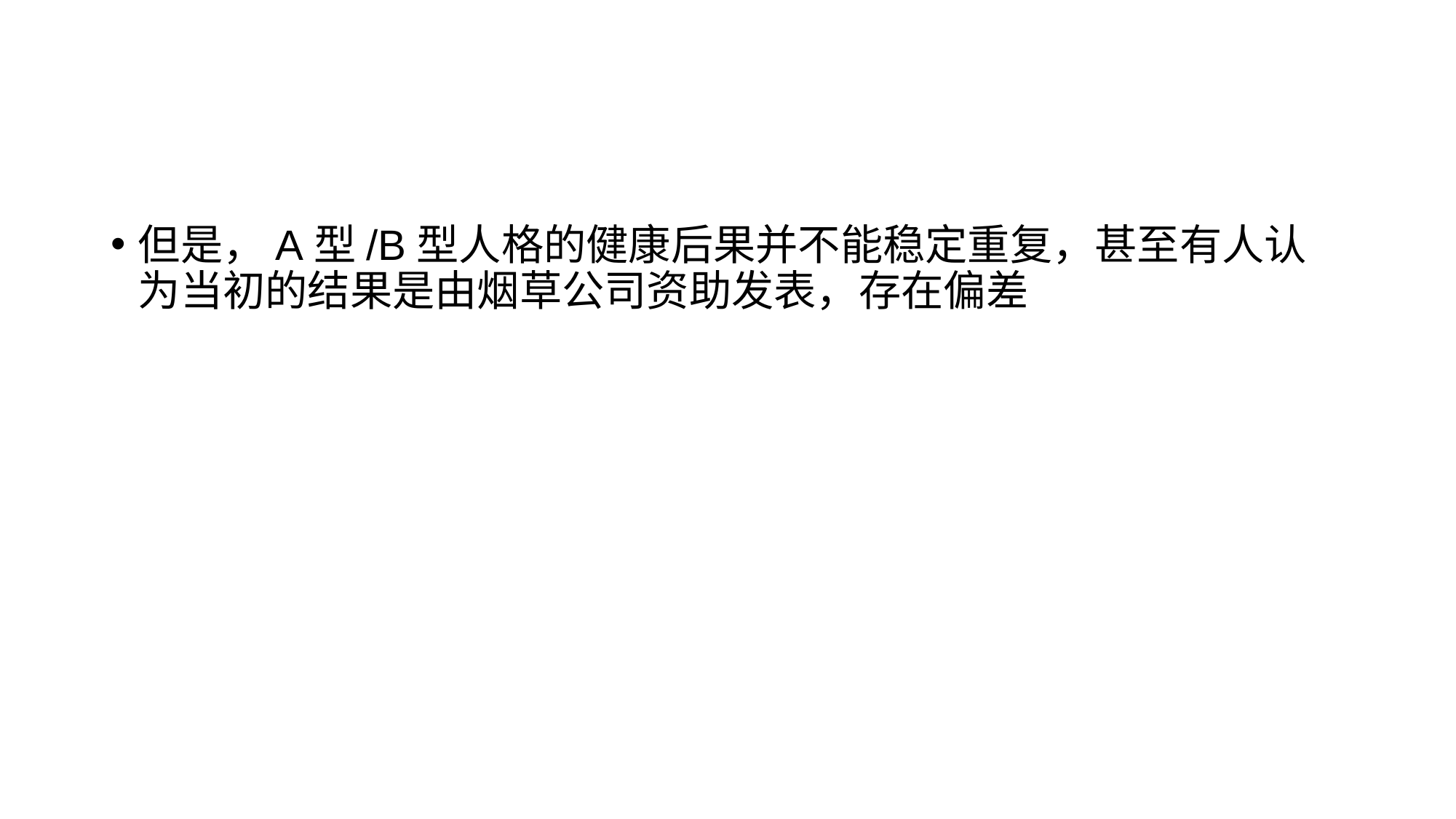

但是，A型/B型人格的健康后果并不能稳定重复，甚至有人认为当初的结果是由烟草公司资助发表，存在偏差